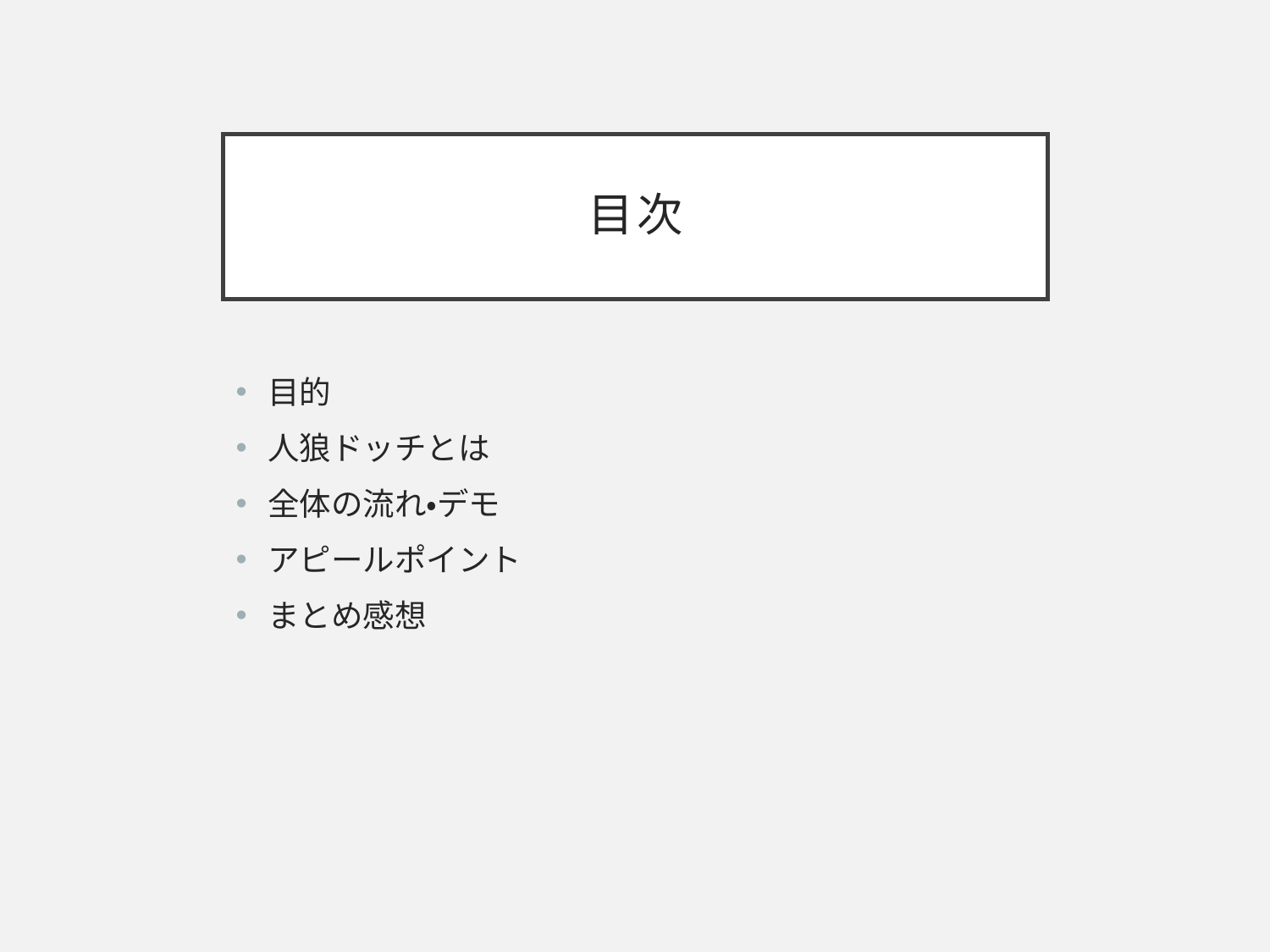

# 目次
目的
人狼ドッチとは
全体の流れ・デモ
アピールポイント
まとめ感想